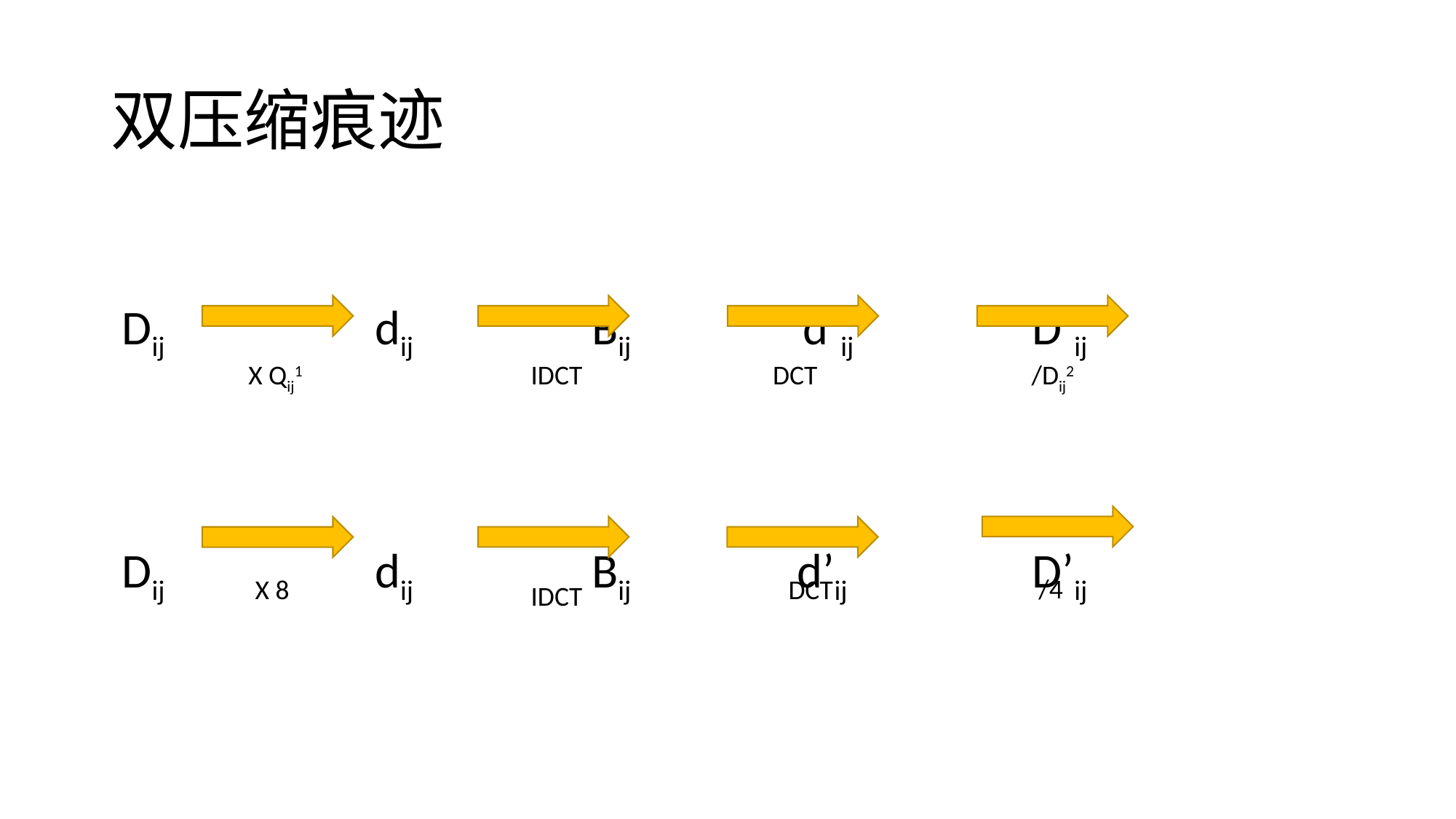

# 双压缩痕迹

 Dij                                 dij                            Bij                           d’ij                            D’ij

 Dij                                 dij                            Bij                          d’ij                             D’ij

X Qij1
IDCT
DCT
/Dij2

/4
X 8
DCT
IDCT